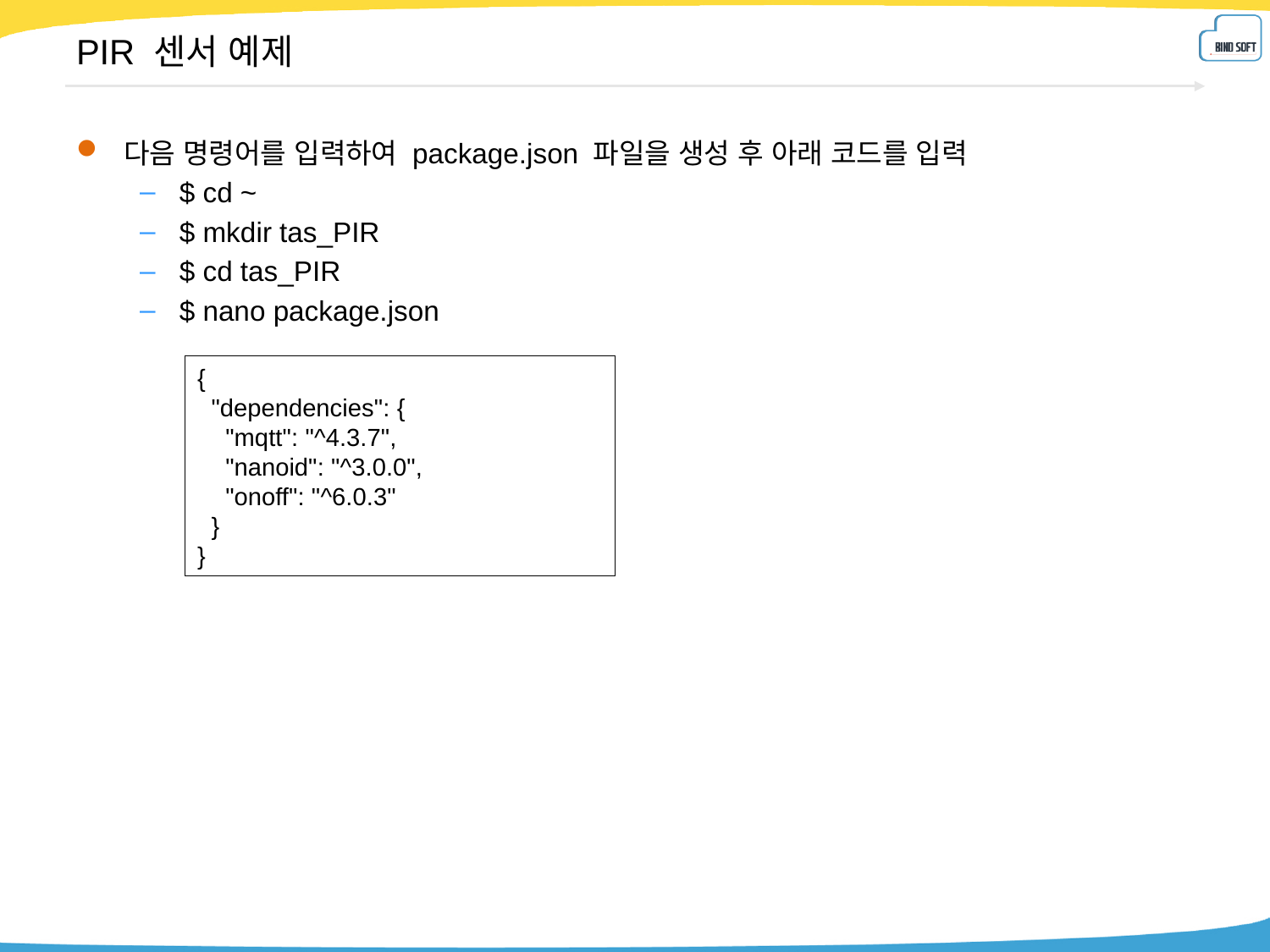

# PIR 센서 예제
다음 명령어를 입력하여 package.json 파일을 생성 후 아래 코드를 입력
$ cd ~
$ mkdir tas_PIR
$ cd tas_PIR
$ nano package.json
{
  "dependencies": {
    "mqtt": "^4.3.7",
    "nanoid": "^3.0.0",
    "onoff": "^6.0.3"
  }
}